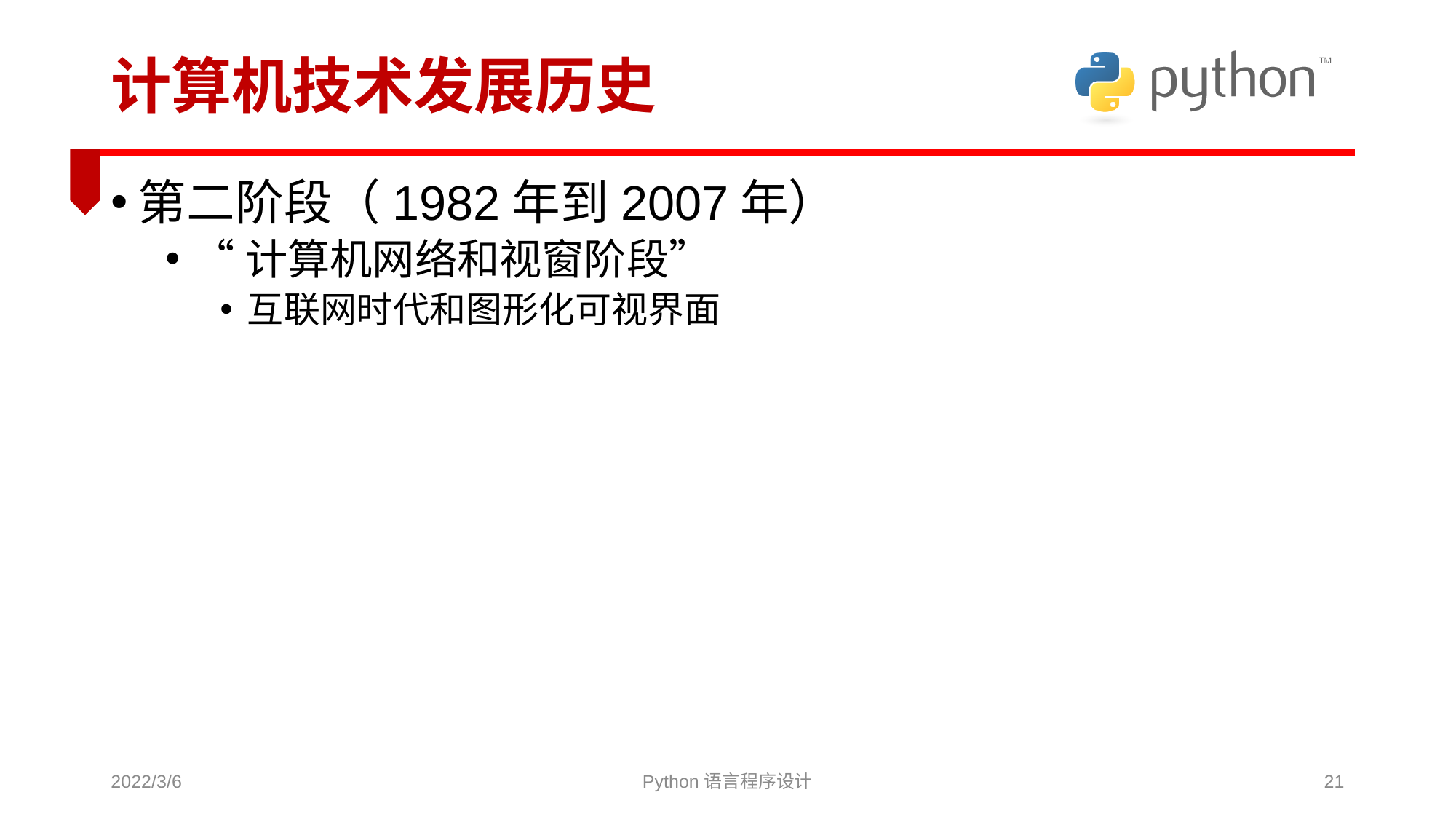

# 计算机技术发展历史
第二阶段（1982年到2007年）
“计算机网络和视窗阶段”
互联网时代和图形化可视界面
2022/3/6
Python语言程序设计
21